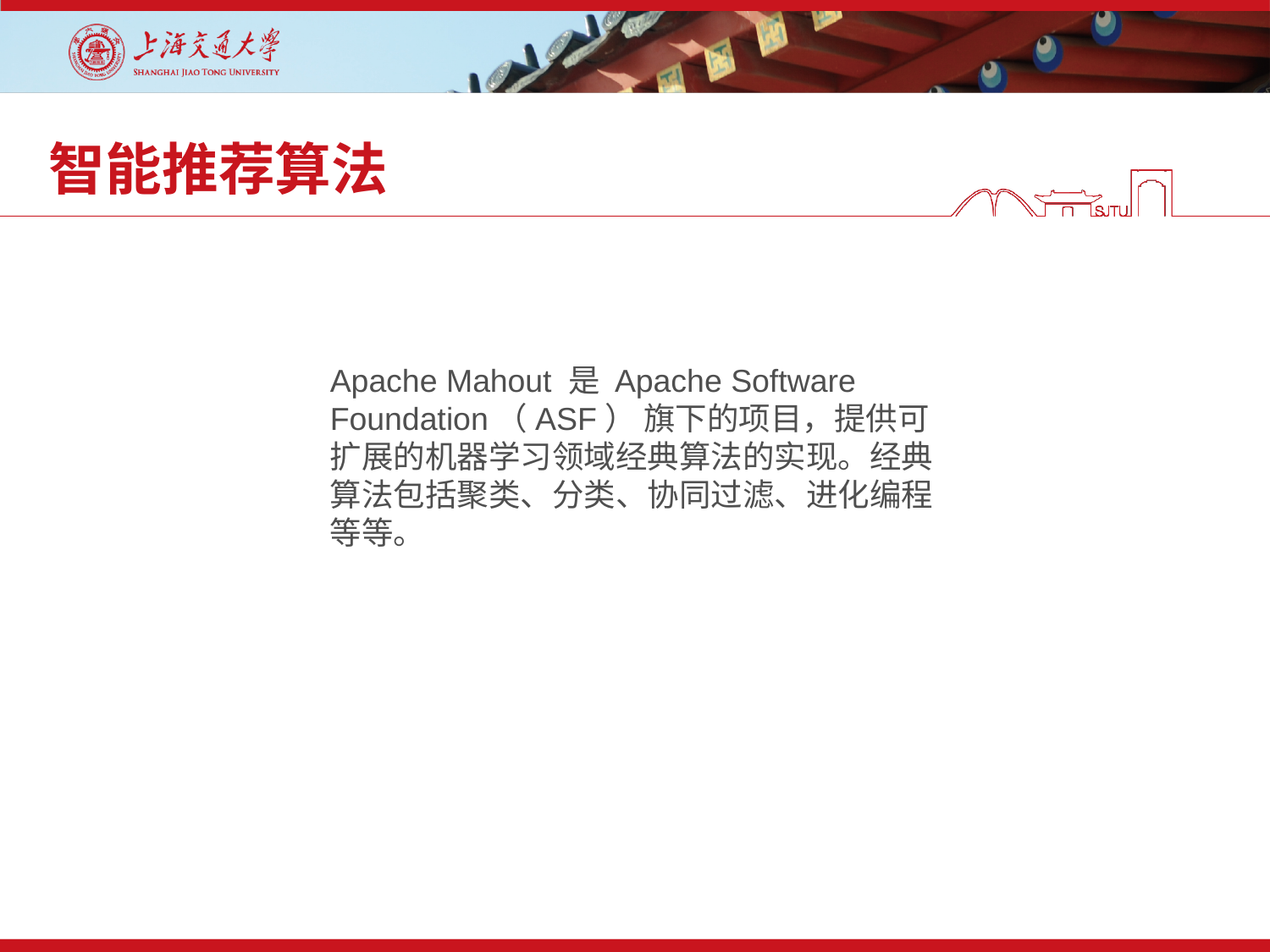

# 智能推荐算法
Apache Mahout 是 Apache Software Foundation（ASF） 旗下的项目，提供可扩展的机器学习领域经典算法的实现。经典算法包括聚类、分类、协同过滤、进化编程等等。